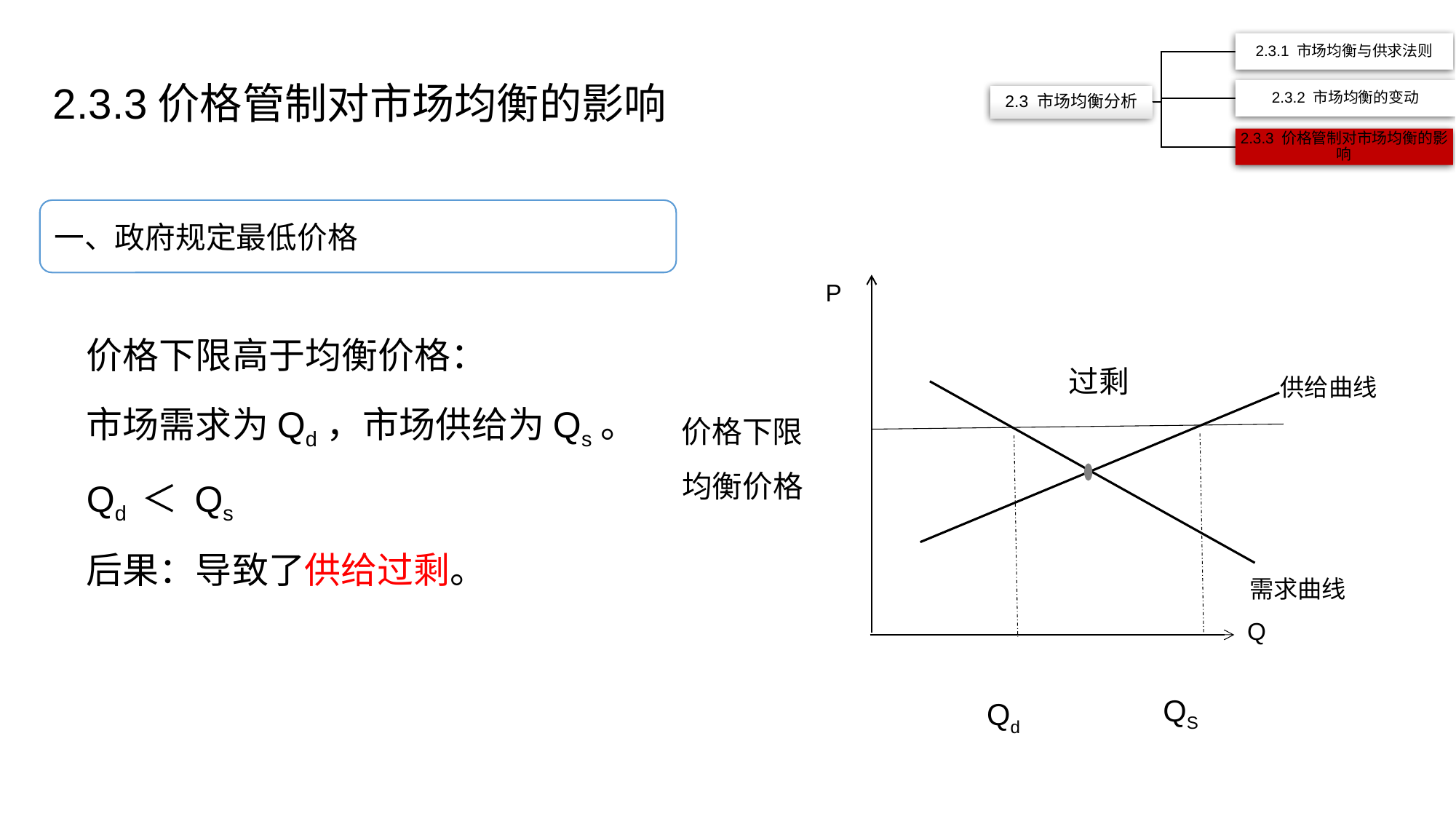

2.3 市场均衡分析
2.3.1 市场均衡与供求法则
2.3.2 市场均衡的变动
2.3.3 价格管制对市场均衡的影响
2.3.3价格管制对市场均衡的影响
一、政府规定最低价格
P
供给曲线
Q

需求曲线
价格下限高于均衡价格：
市场需求为Qd，市场供给为Qs。
Qd ＜ Qs
后果：导致了供给过剩。
过剩
价格下限
均衡价格
QS
Qd